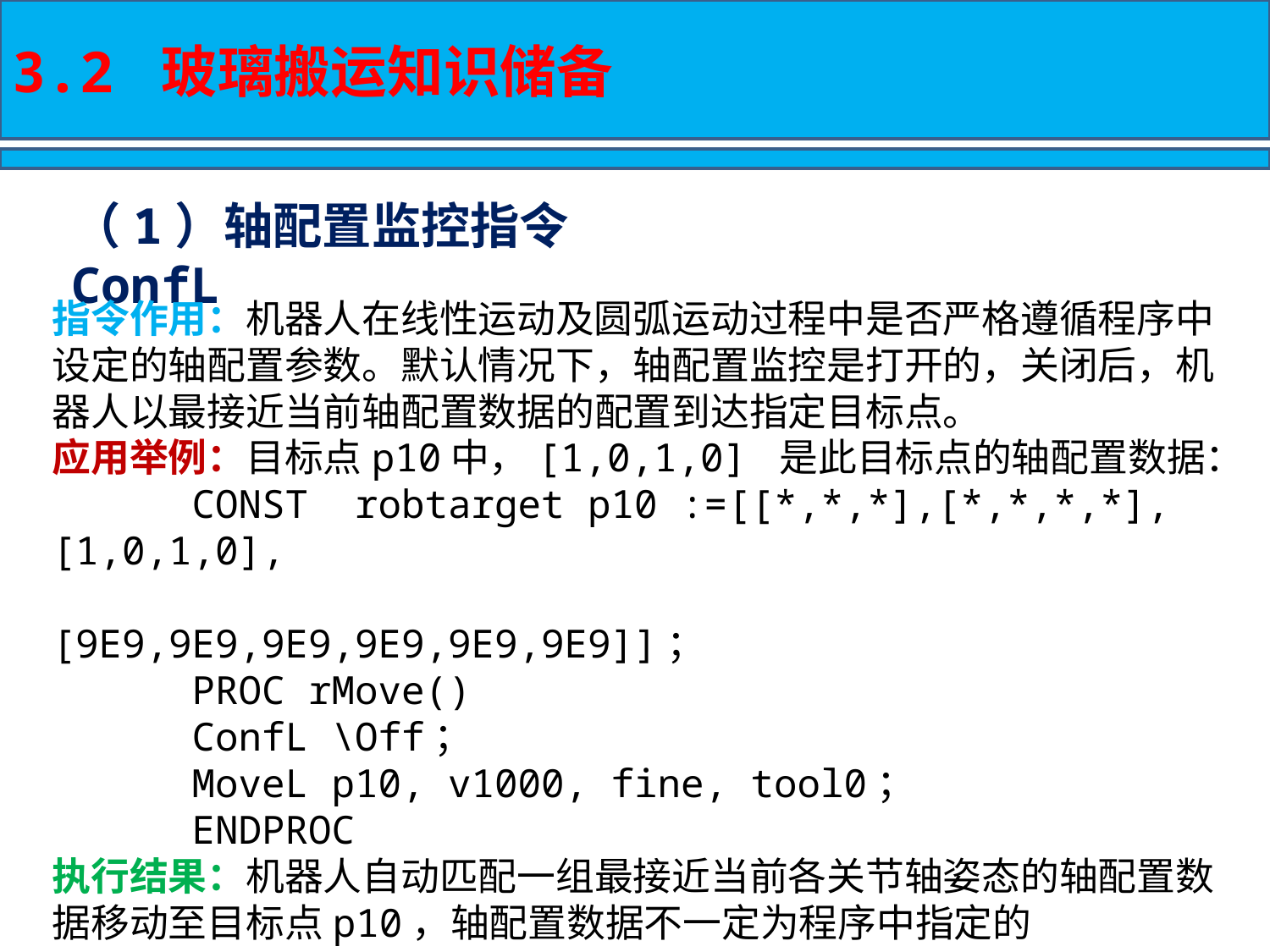

3.2 玻璃搬运知识储备

（1）轴配置监控指令ConfL
指令作用：机器人在线性运动及圆弧运动过程中是否严格遵循程序中设定的轴配置参数。默认情况下，轴配置监控是打开的，关闭后，机器人以最接近当前轴配置数据的配置到达指定目标点。
应用举例：目标点p10中，[1,0,1,0] 是此目标点的轴配置数据：
      CONST  robtarget p10 :=[[*,*,*],[*,*,*,*],[1,0,1,0],
                              [9E9,9E9,9E9,9E9,9E9,9E9]]；
      PROC rMove()
      ConfL \Off；
      MoveL p10, v1000, fine, tool0；
      ENDPROC
执行结果：机器人自动匹配一组最接近当前各关节轴姿态的轴配置数据移动至目标点p10，轴配置数据不一定为程序中指定的[1,0,1,0]